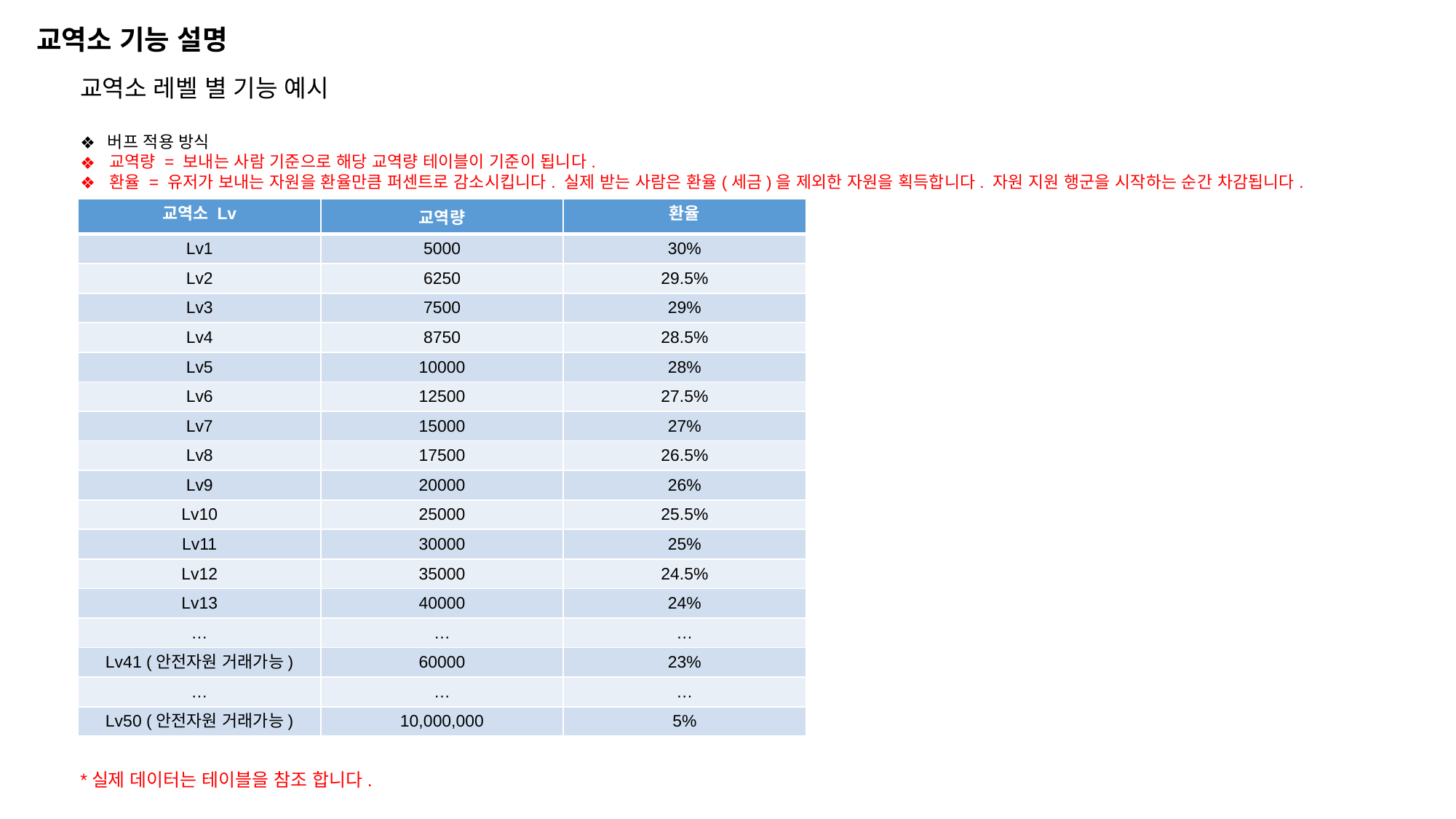

교역소 기능 설명
교역소 레벨 별 기능 예시

버프 적용 방식
 교역량 = 보내는 사람 기준으로 해당 교역량 테이블이 기준이 됩니다.
 환율 = 유저가 보내는 자원을 환율만큼 퍼센트로 감소시킵니다. 실제 받는 사람은 환율(세금)을 제외한 자원을 획득합니다. 자원 지원 행군을 시작하는 순간 차감됩니다.
| 교역소 Lv | 교역량 | 환율 |
| --- | --- | --- |
| Lv1 | 5000 | 30% |
| Lv2 | 6250 | 29.5% |
| Lv3 | 7500 | 29% |
| Lv4 | 8750 | 28.5% |
| Lv5 | 10000 | 28% |
| Lv6 | 12500 | 27.5% |
| Lv7 | 15000 | 27% |
| Lv8 | 17500 | 26.5% |
| Lv9 | 20000 | 26% |
| Lv10 | 25000 | 25.5% |
| Lv11 | 30000 | 25% |
| Lv12 | 35000 | 24.5% |
| Lv13 | 40000 | 24% |
| … | … | … |
| Lv41 (안전자원 거래가능) | 60000 | 23% |
| … | … | … |
| Lv50 (안전자원 거래가능) | 10,000,000 | 5% |
*실제 데이터는 테이블을 참조 합니다.